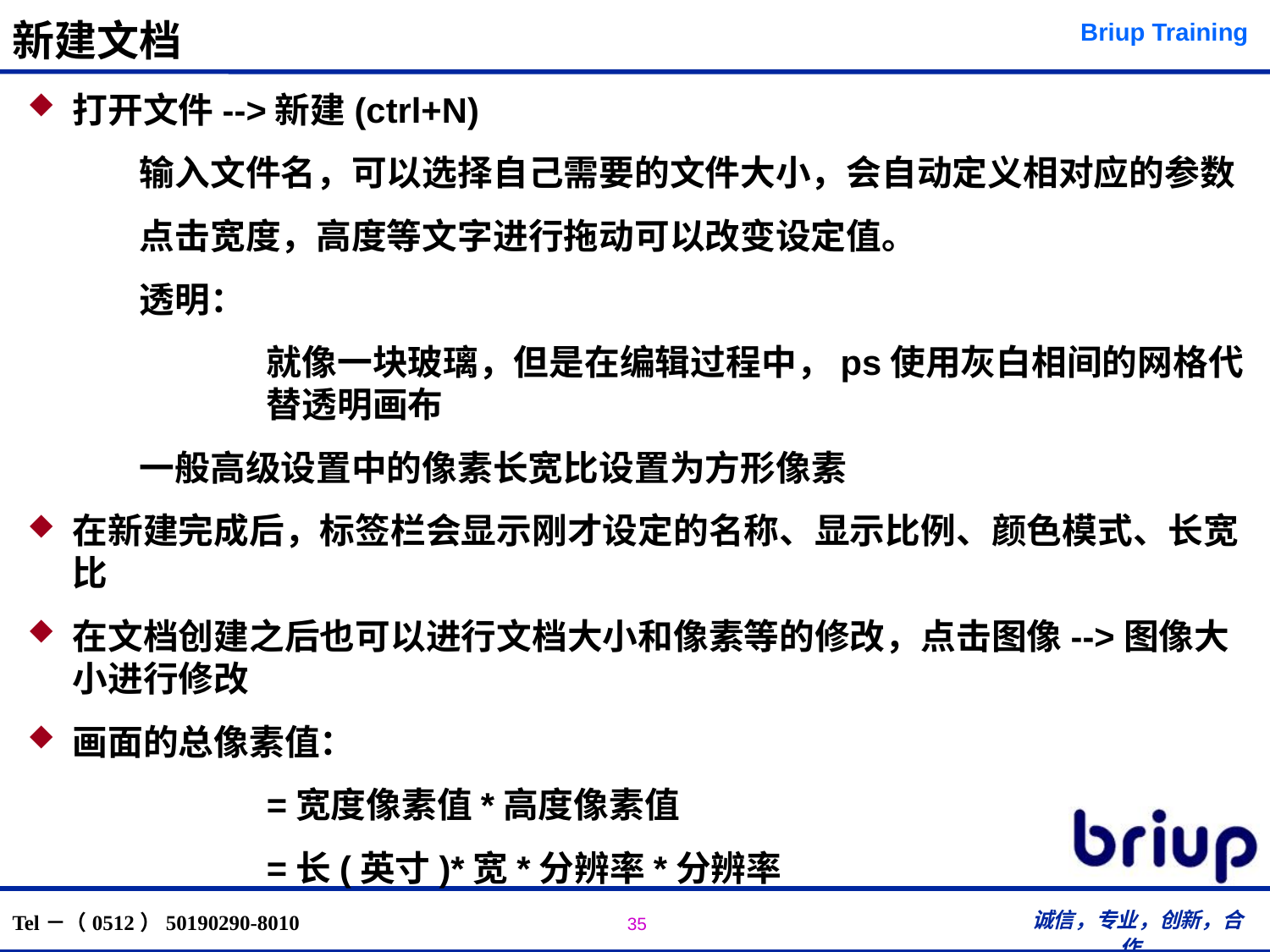

# 新建文档
打开文件-->新建(ctrl+N)
	输入文件名，可以选择自己需要的文件大小，会自动定义相对应的参数
	点击宽度，高度等文字进行拖动可以改变设定值。
	透明：
		就像一块玻璃，但是在编辑过程中，ps使用灰白相间的网格代		替透明画布
	一般高级设置中的像素长宽比设置为方形像素
在新建完成后，标签栏会显示刚才设定的名称、显示比例、颜色模式、长宽比
在文档创建之后也可以进行文档大小和像素等的修改，点击图像-->图像大小进行修改
画面的总像素值：
		=宽度像素值*高度像素值
		=长(英寸)*宽*分辨率*分辨率